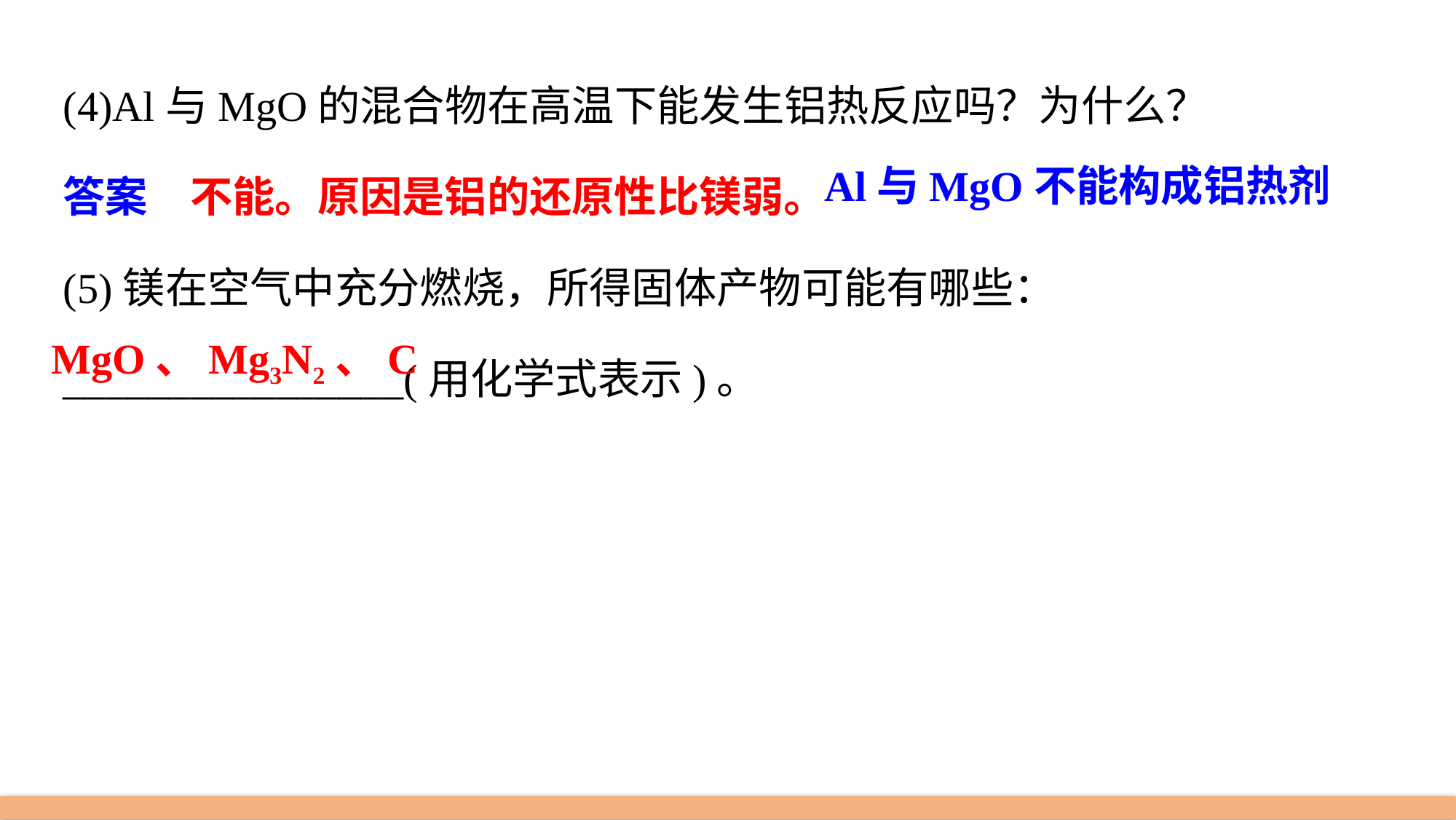

(4)Al与MgO的混合物在高温下能发生铝热反应吗？为什么？
答案　不能。原因是铝的还原性比镁弱。
(5)镁在空气中充分燃烧，所得固体产物可能有哪些：________________(用化学式表示)。
Al与MgO不能构成铝热剂
MgO、Mg3N2、C